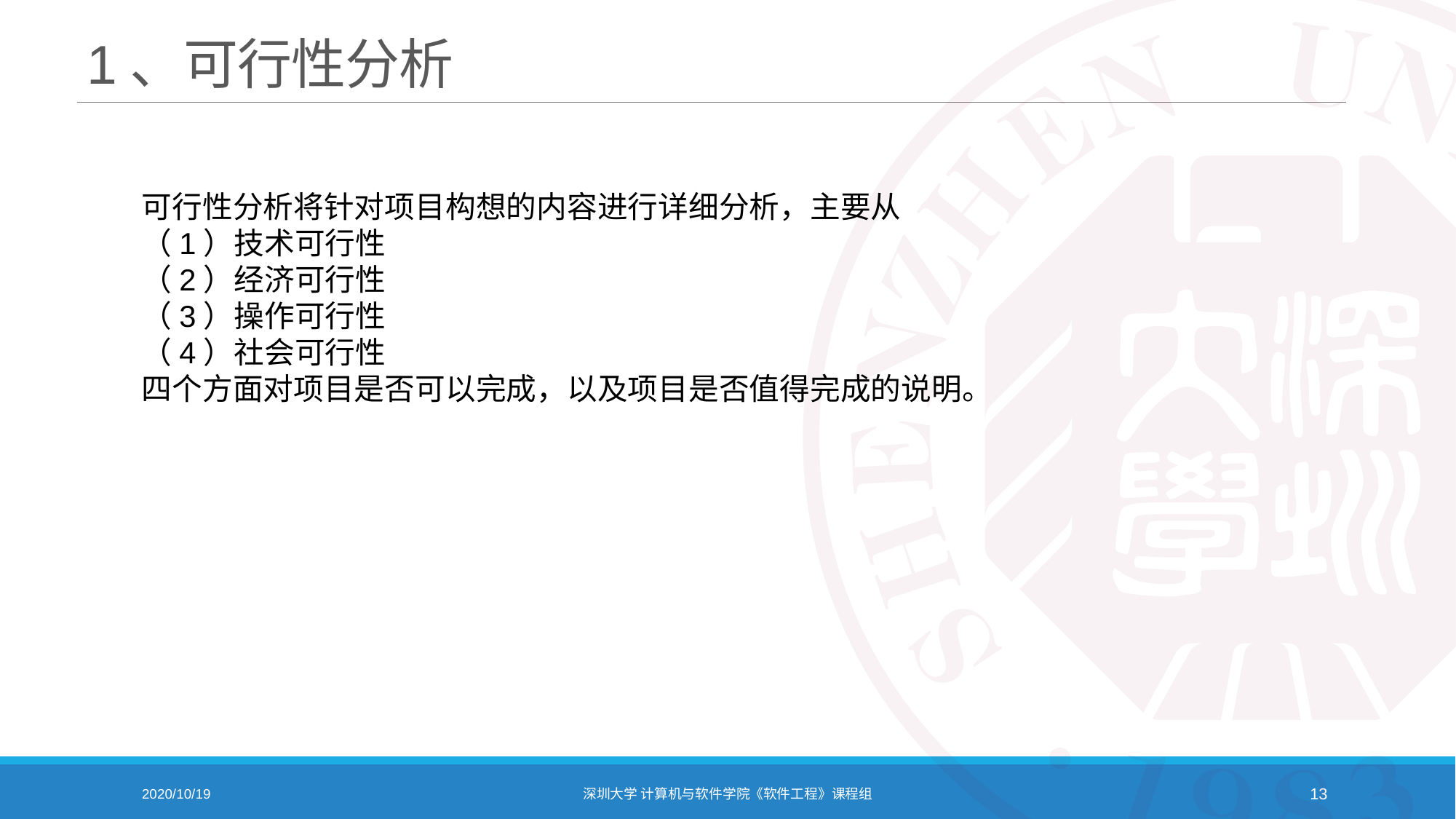

# 1、可行性分析
可行性分析将针对项目构想的内容进行详细分析，主要从
（1）技术可行性
（2）经济可行性
（3）操作可行性
（4）社会可行性
四个方面对项目是否可以完成，以及项目是否值得完成的说明。
2020/10/19
深圳大学 计算机与软件学院《软件工程》课程组
13